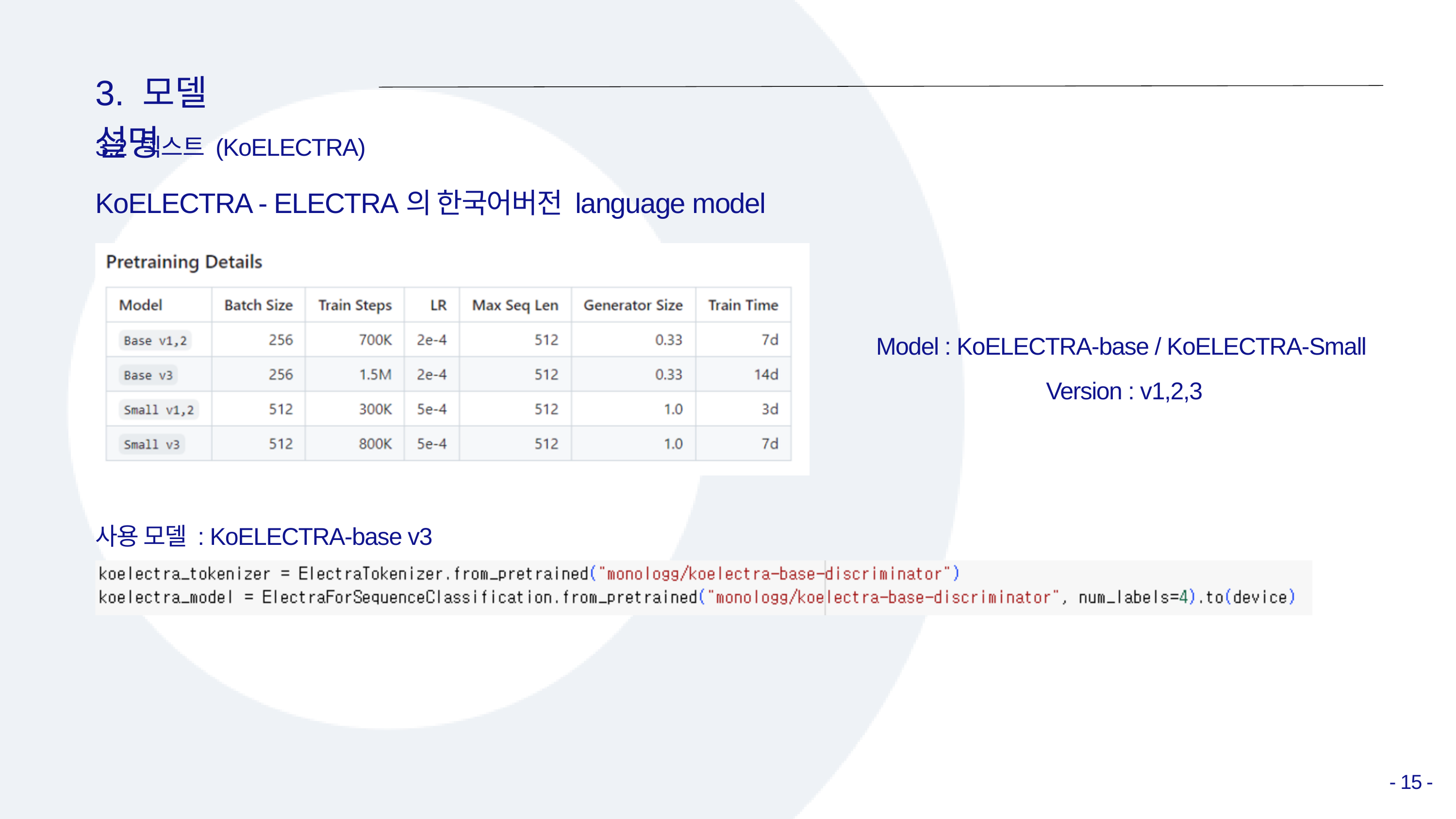

3. 모델 설명

3.2 텍스트 (KoELECTRA)
KoELECTRA - ELECTRA의 한국어버전 language model

Model : KoELECTRA-base / KoELECTRA-Small
Version : v1,2,3
사용 모델 : KoELECTRA-base v3

- 15 -